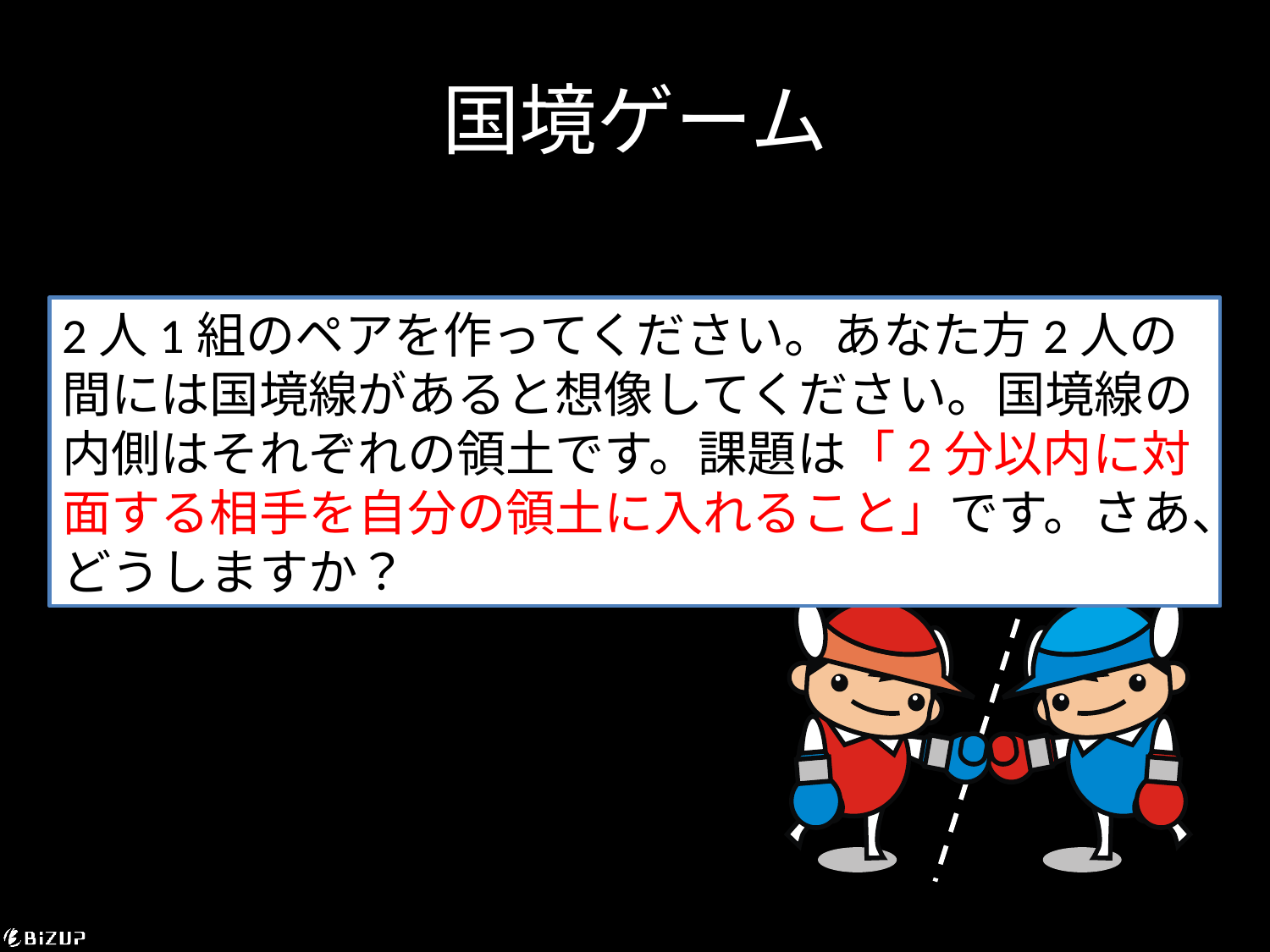

# 国境ゲーム

2人1組のペアを作ってください。あなた方2人の間には国境線があると想像してください。国境線の内側はそれぞれの領土です。課題は「2分以内に対面する相手を自分の領土に入れること」です。さあ、どうしますか？